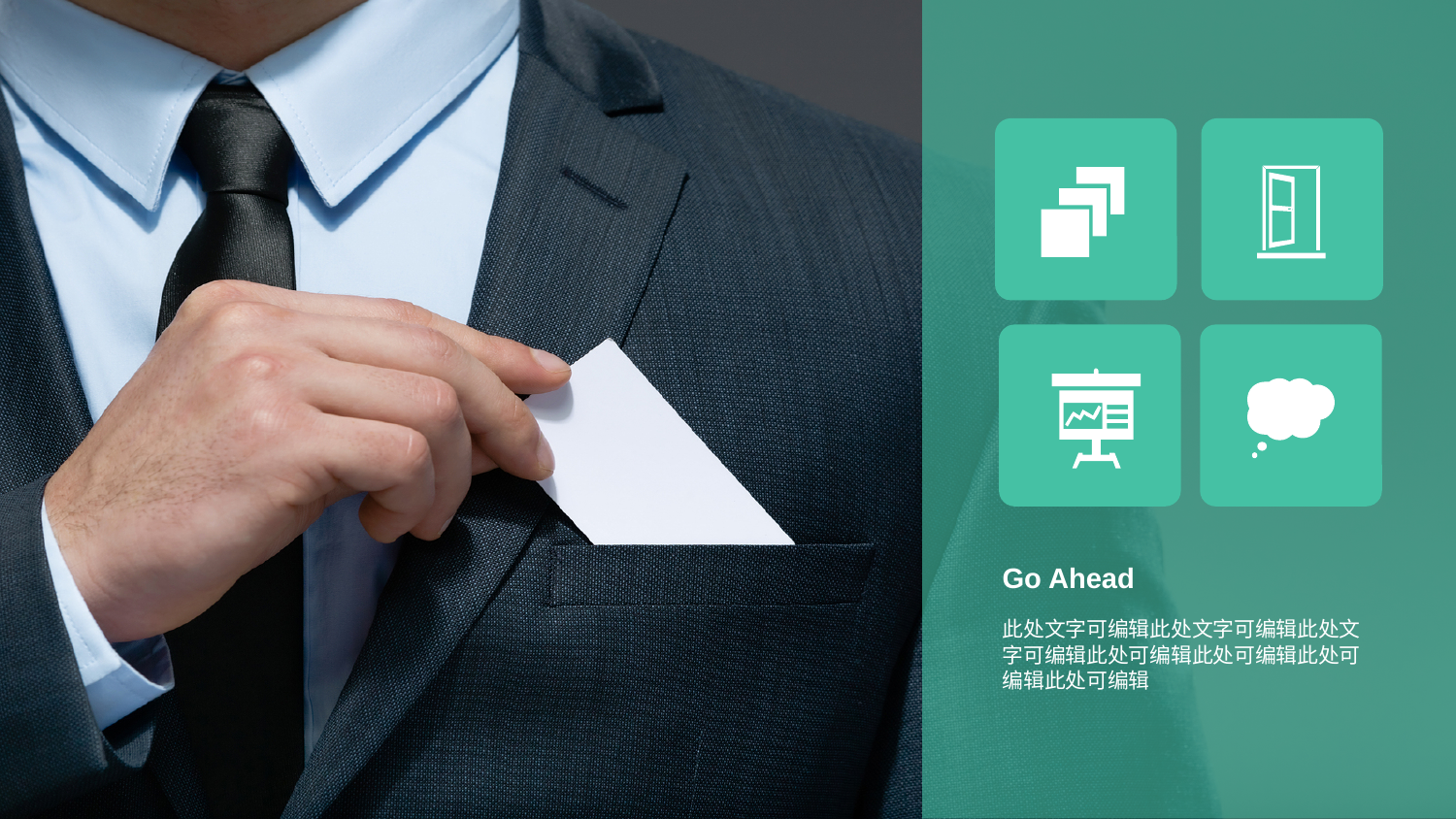

Go Ahead

此处文字可编辑此处文字可编辑此处文字可编辑此处可编辑此处可编辑此处可编辑此处可编辑